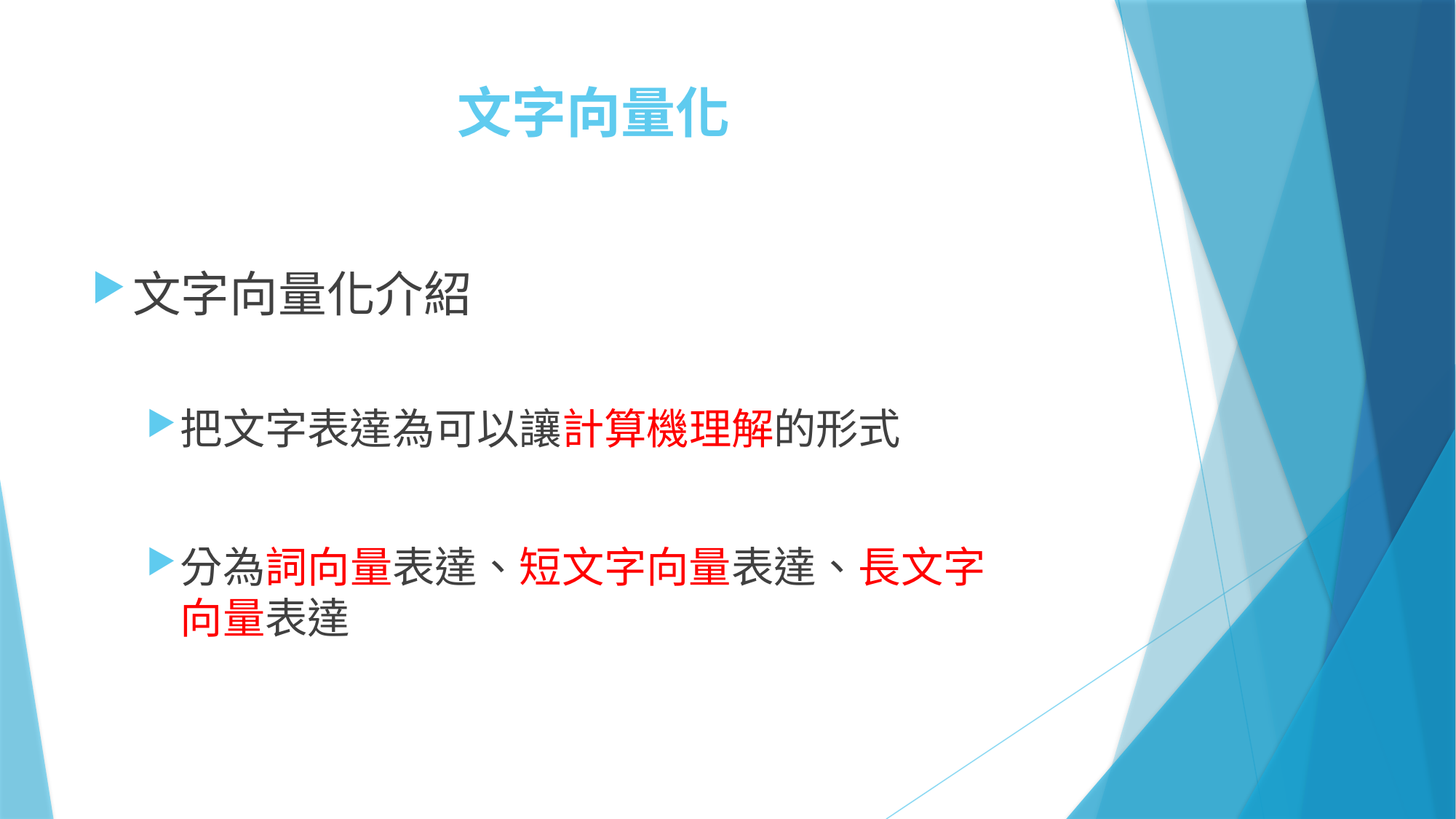

# 文字向量化
文字向量化介紹

把文字表達為可以讓計算機理解的形式

分為詞向量表達、短文字向量表達、長文字向量表達